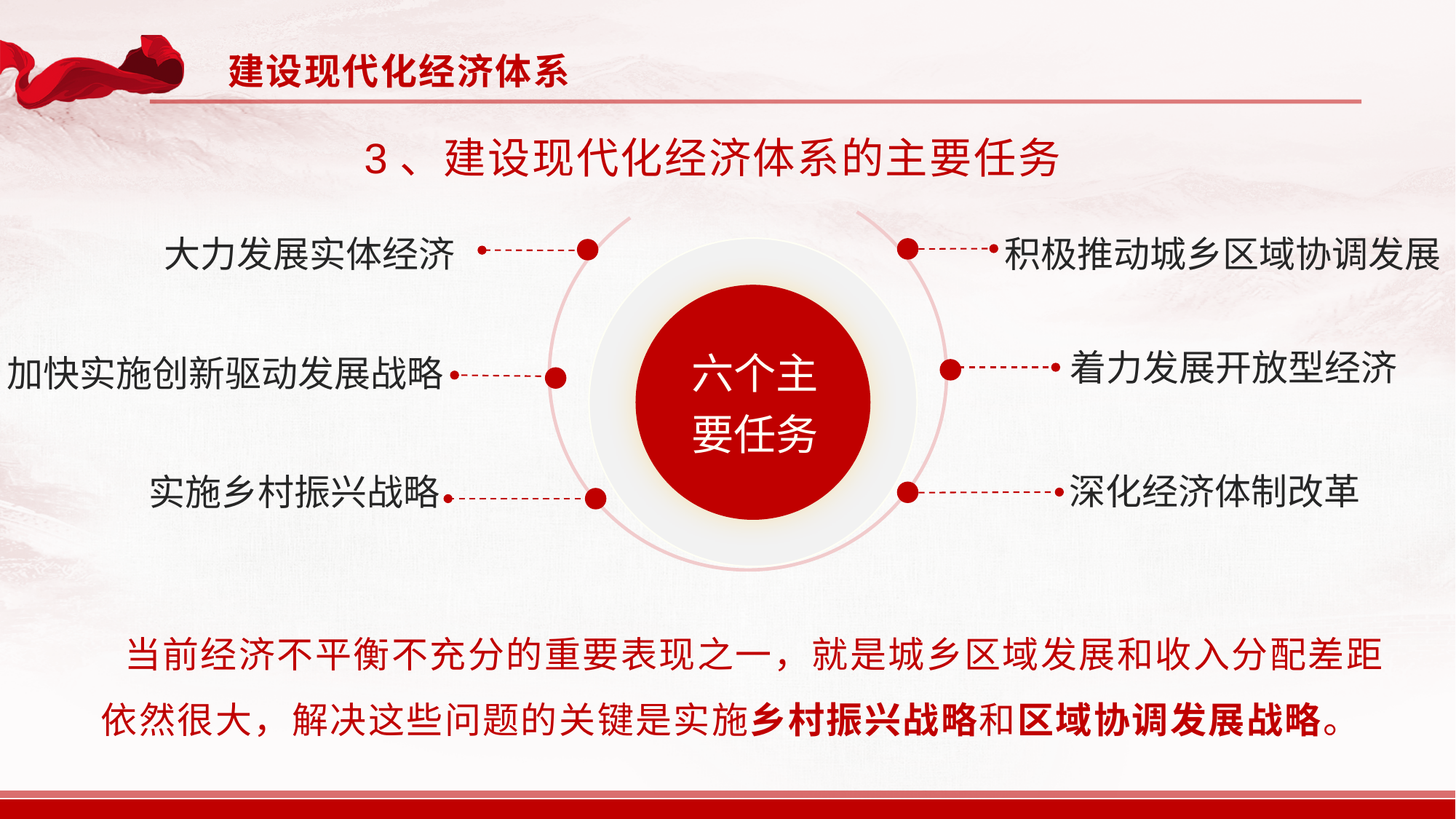

建设现代化经济体系
 3、建设现代化经济体系的主要任务

积极推动城乡区域协调发展
大力发展实体经济

六个主要任务

着力发展开放型经济
加快实施创新驱动发展战略

深化经济体制改革
实施乡村振兴战略

    当前经济不平衡不充分的重要表现之一，就是城乡区域发展和收入分配差距依然很大，解决这些问题的关键是实施乡村振兴战略和区域协调发展战略。